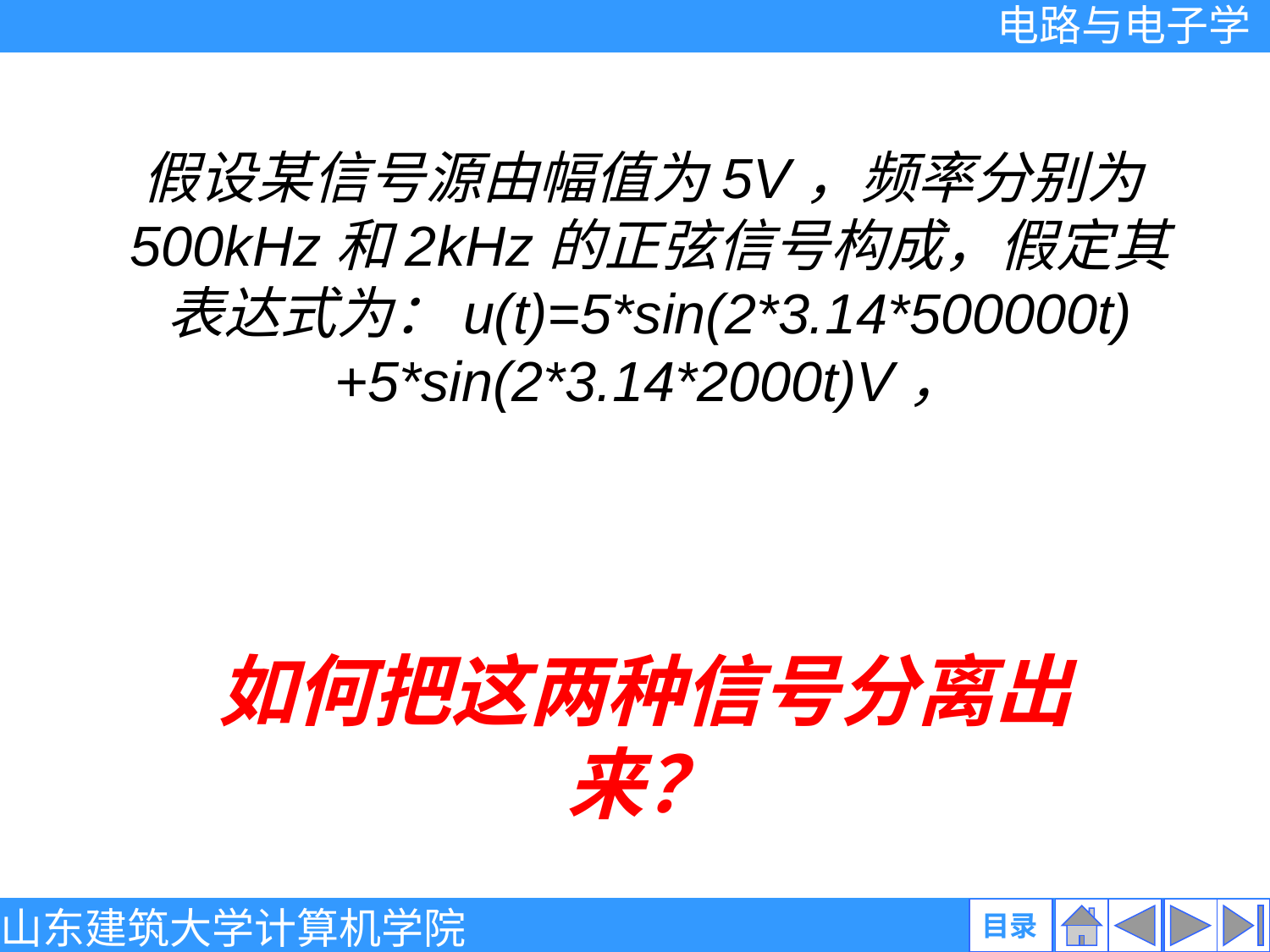

假设某信号源由幅值为5V，频率分别为500kHz和2kHz的正弦信号构成，假定其表达式为：u(t)=5*sin(2*3.14*500000t)+5*sin(2*3.14*2000t)V，
如何把这两种信号分离出来？